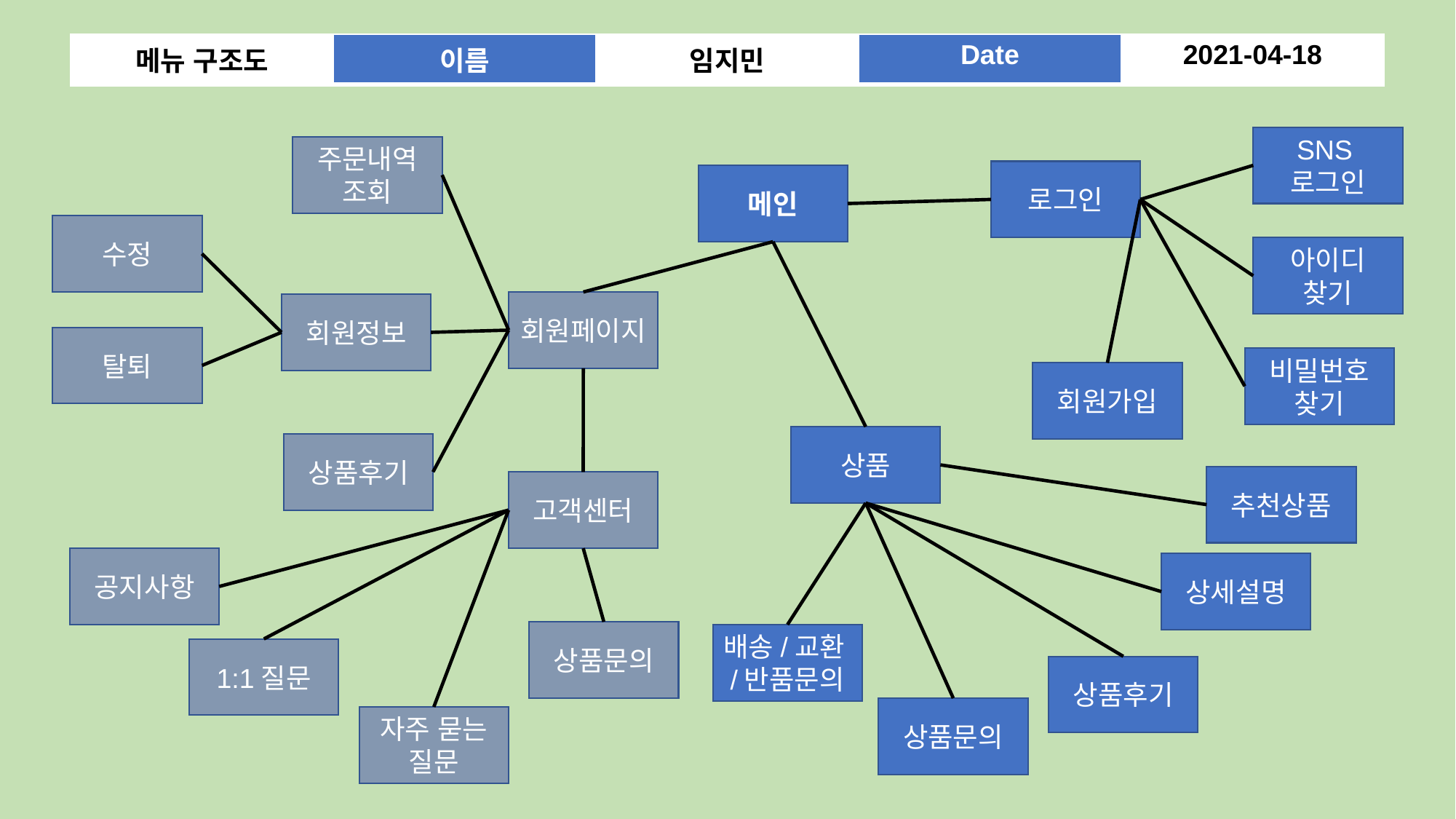

| 메뉴 구조도 | 이름 | 임지민 | Date | 2021-04-18 |
| --- | --- | --- | --- | --- |
SNS로그인
주문내역 조회
로그인
메인
수정
아이디 찾기
회원페이지
회원정보
탈퇴
비밀번호 찾기
회원가입
상품
상품후기
추천상품
고객센터
공지사항
상세설명
상품문의
배송/교환/반품문의
1:1질문
상품후기
상품문의
자주 묻는 질문